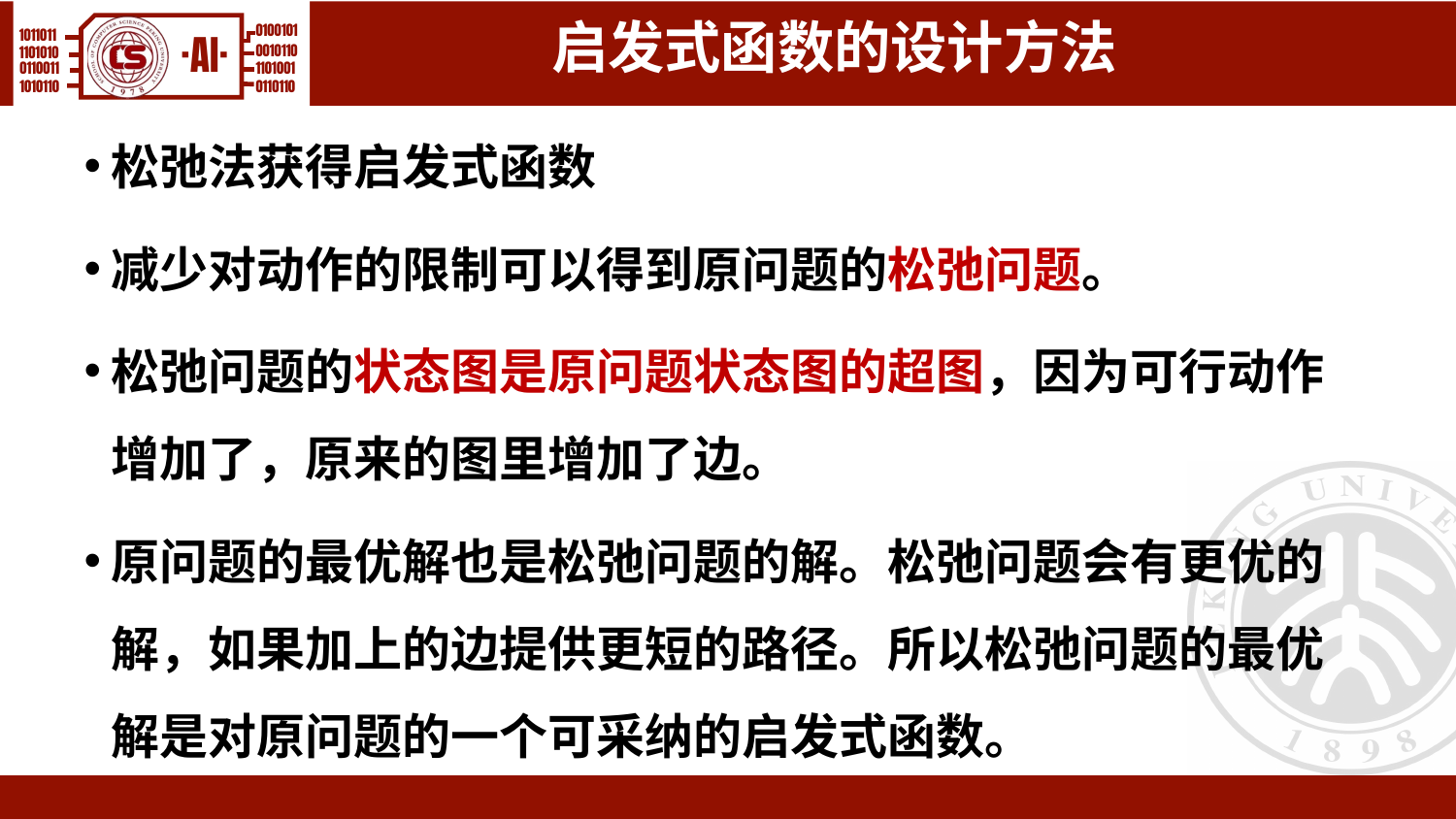

# 启发式函数的设计方法
松弛法获得启发式函数
减少对动作的限制可以得到原问题的松弛问题。
松弛问题的状态图是原问题状态图的超图，因为可行动作增加了，原来的图里增加了边。
原问题的最优解也是松弛问题的解。松弛问题会有更优的解，如果加上的边提供更短的路径。所以松弛问题的最优解是对原问题的一个可采纳的启发式函数。